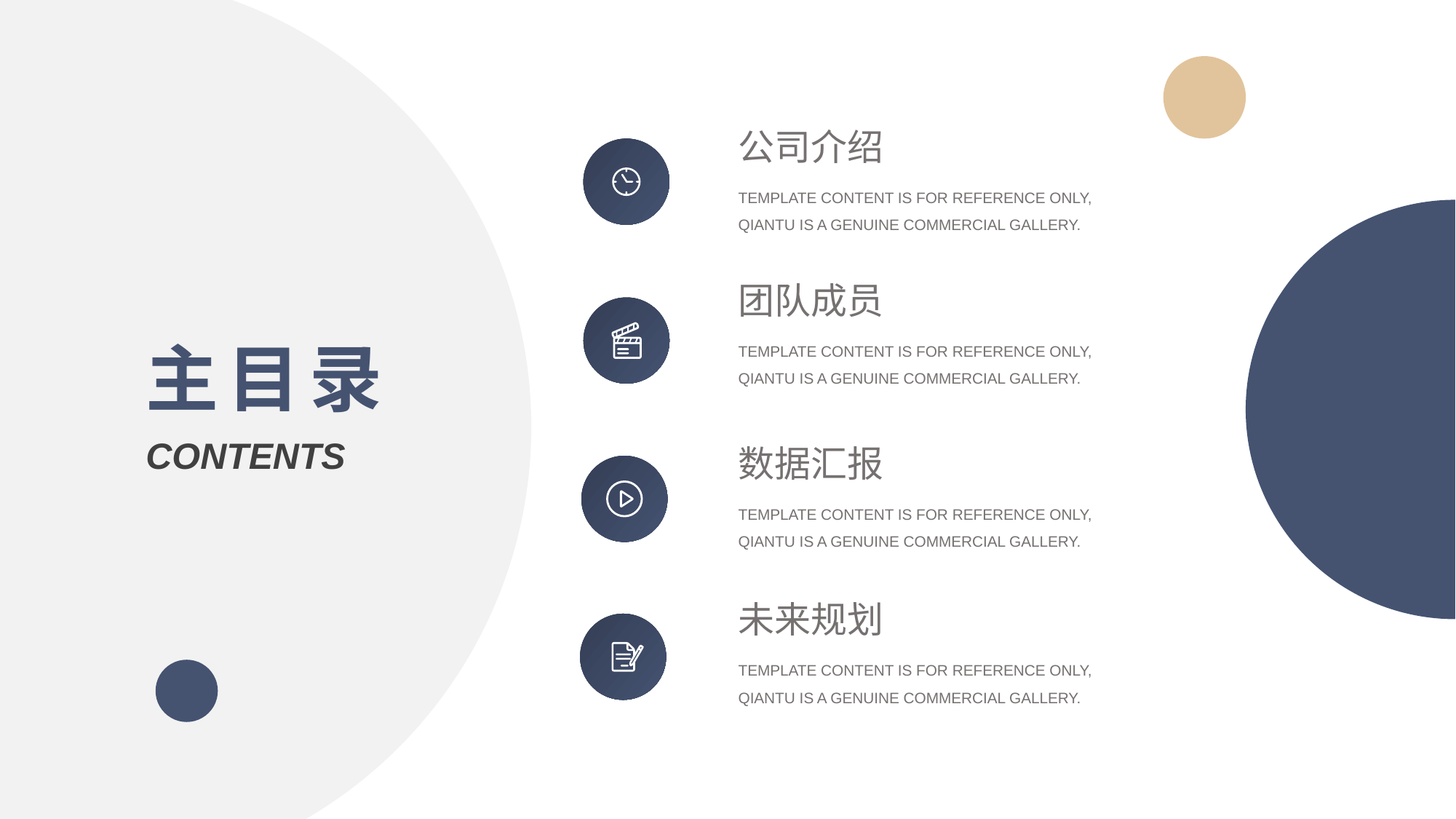

公司介绍

TEMPLATE CONTENT IS FOR REFERENCE ONLY, QIANTU IS A GENUINE COMMERCIAL GALLERY.

团队成员

主目录
TEMPLATE CONTENT IS FOR REFERENCE ONLY, QIANTU IS A GENUINE COMMERCIAL GALLERY.
CONTENTS
数据汇报

TEMPLATE CONTENT IS FOR REFERENCE ONLY, QIANTU IS A GENUINE COMMERCIAL GALLERY.
未来规划

TEMPLATE CONTENT IS FOR REFERENCE ONLY, QIANTU IS A GENUINE COMMERCIAL GALLERY.